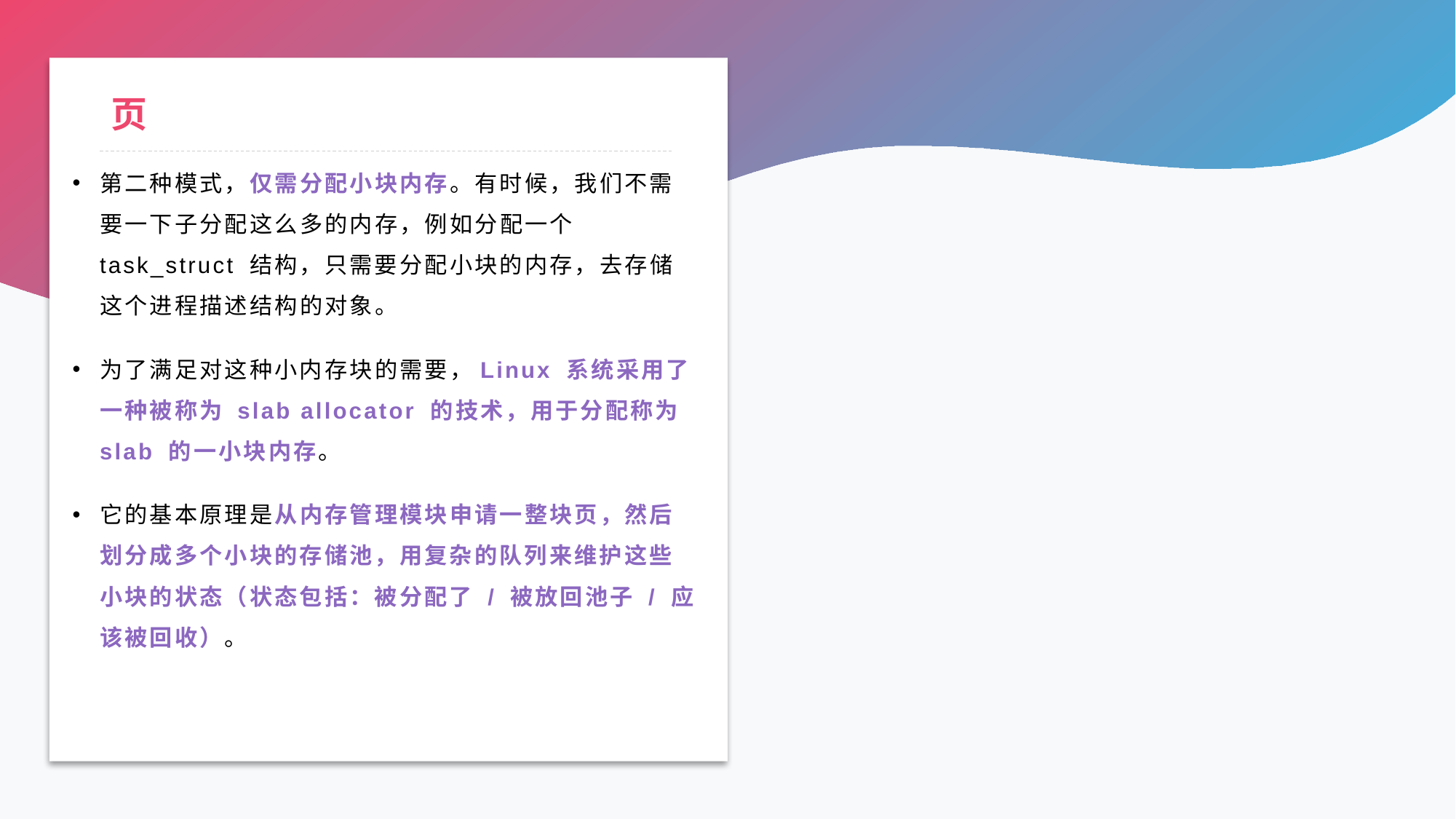

# 页
第二种模式，仅需分配小块内存。有时候，我们不需要一下子分配这么多的内存，例如分配一个 task_struct 结构，只需要分配小块的内存，去存储这个进程描述结构的对象。
为了满足对这种小内存块的需要，Linux 系统采用了一种被称为 slab allocator 的技术，用于分配称为 slab 的一小块内存。
它的基本原理是从内存管理模块申请一整块页，然后划分成多个小块的存储池，用复杂的队列来维护这些小块的状态（状态包括：被分配了 / 被放回池子 / 应该被回收）。